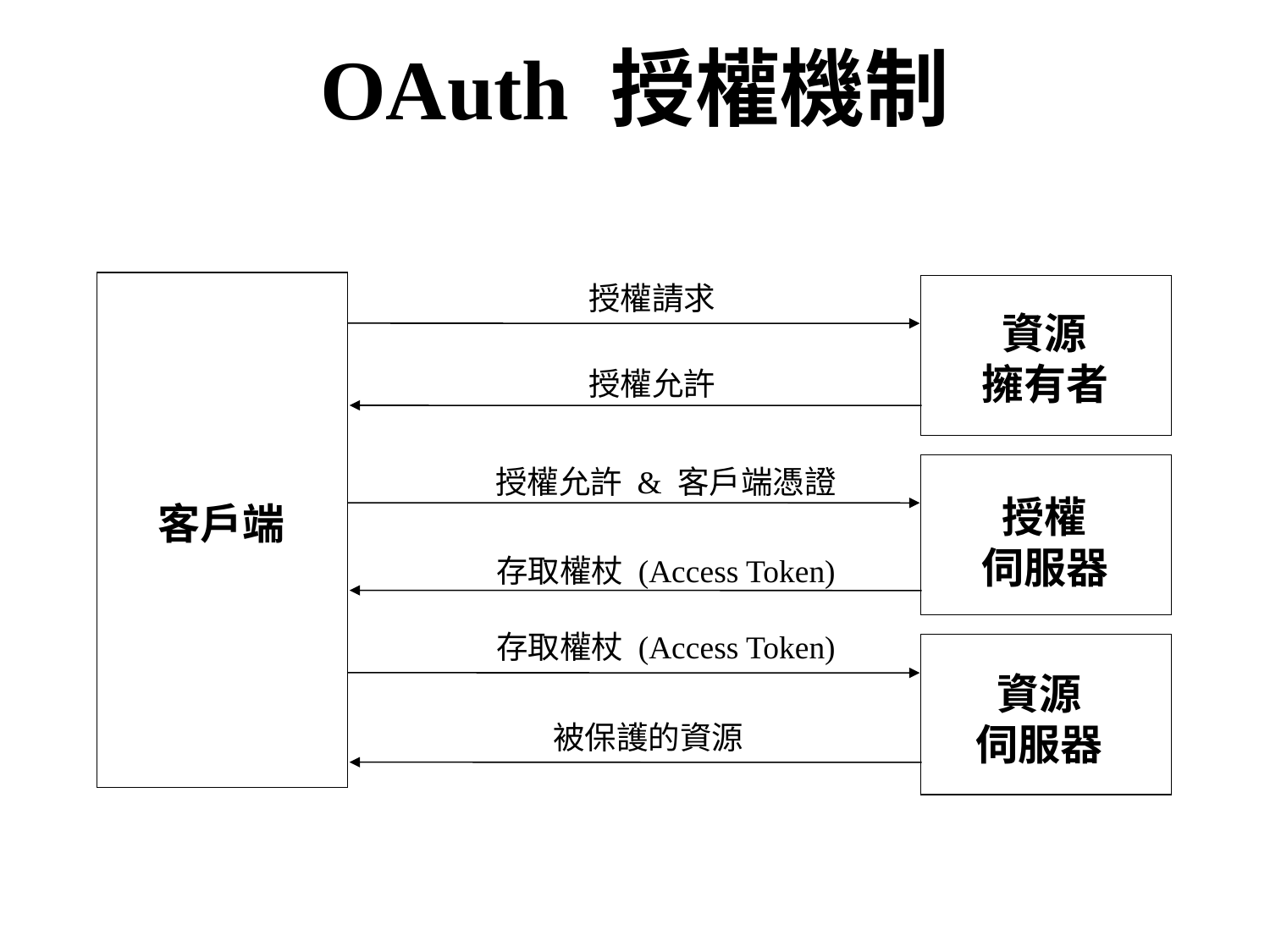

# OAuth 授權機制

授權請求

資源
擁有者
授權允許

授權允許 & 客戶端憑證
授權
伺服器
客戶端
存取權杖 (Access Token)

存取權杖 (Access Token)

資源
伺服器
被保護的資源